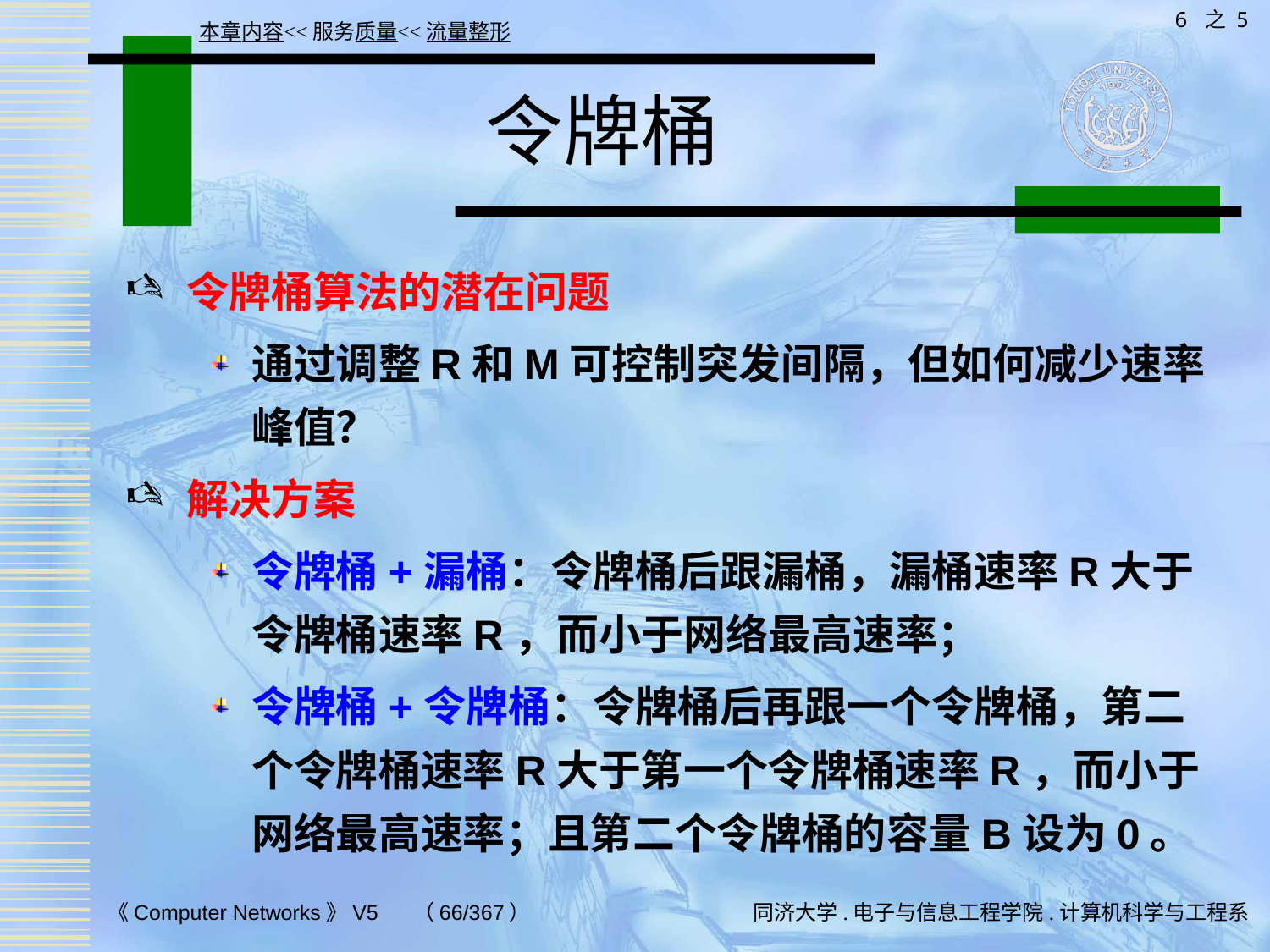

6 之 5
本章内容<<服务质量<<流量整形
# 令牌桶
令牌桶算法的潜在问题
通过调整R和M可控制突发间隔，但如何减少速率峰值？
解决方案
令牌桶+漏桶：令牌桶后跟漏桶，漏桶速率R大于令牌桶速率R，而小于网络最高速率；
令牌桶+令牌桶：令牌桶后再跟一个令牌桶，第二个令牌桶速率R大于第一个令牌桶速率R，而小于网络最高速率；且第二个令牌桶的容量B设为0。